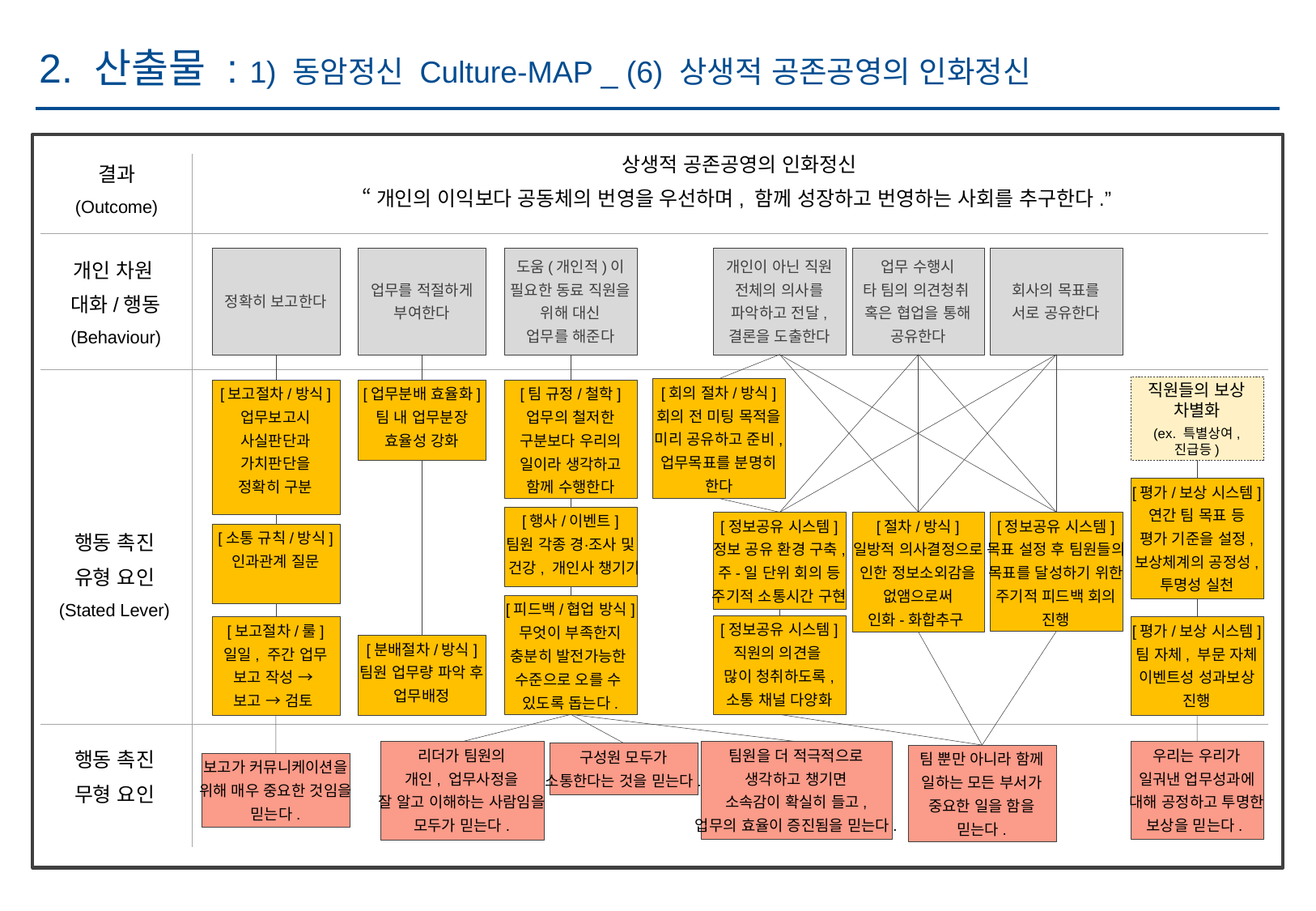

2. 산출물 : 1) 동암정신 Culture-MAP _ (6) 상생적 공존공영의 인화정신
상생적 공존공영의 인화정신
“개인의 이익보다 공동체의 번영을 우선하며, 함께 성장하고 번영하는 사회를 추구한다.”
결과
(Outcome)
정확히 보고한다
업무를 적절하게
부여한다
도움(개인적)이
필요한 동료 직원을
위해 대신
업무를 해준다
개인이 아닌 직원
전체의 의사를
파악하고 전달,
결론을 도출한다
업무 수행시
타 팀의 의견청취
혹은 협업을 통해
공유한다
회사의 목표를
서로 공유한다
개인 차원
대화/행동
(Behaviour)
직원들의 보상 차별화
(ex. 특별상여, 진급등)
[회의 절차/방식]
회의 전 미팅 목적을
미리 공유하고 준비,
업무목표를 분명히
한다
[보고절차/방식]
업무보고시
사실판단과
가치판단을
정확히 구분
[업무분배 효율화]
팀 내 업무분장
효율성 강화
[팀 규정/철학]
업무의 철저한
구분보다 우리의
일이라 생각하고
함께 수행한다
[평가/보상 시스템]
연간 팀 목표 등
평가 기준을 설정,
보상체계의 공정성,
투명성 실천
[행사/이벤트]
팀원 각종 경∙조사 및
 건강, 개인사 챙기기
[정보공유 시스템]
정보 공유 환경 구축,
주-일 단위 회의 등
주기적 소통시간 구현
[절차/방식]
일방적 의사결정으로
인한 정보소외감을
없앰으로써
인화-화합추구
[정보공유 시스템]
목표 설정 후 팀원들의
목표를 달성하기 위한
주기적 피드백 회의
진행
[소통 규칙/방식]
인과관계 질문
행동 촉진
유형 요인
(Stated Lever)
[피드백/협업 방식]
무엇이 부족한지
충분히 발전가능한
수준으로 오를 수
있도록 돕는다.
[정보공유 시스템]
직원의 의견을
많이 청취하도록,
소통 채널 다양화
[보고절차/룰]
일일, 주간 업무
보고 작성 →
보고 → 검토
[평가/보상 시스템]
팀 자체, 부문 자체
이벤트성 성과보상
진행
[분배절차/방식]
팀원 업무량 파악 후
업무배정
팀원을 더 적극적으로
생각하고 챙기면
소속감이 확실히 들고,
업무의 효율이 증진됨을 믿는다.
리더가 팀원의
개인, 업무사정을
잘 알고 이해하는 사람임을
모두가 믿는다.
우리는 우리가
일궈낸 업무성과에
대해 공정하고 투명한
보상을 믿는다.
구성원 모두가
소통한다는 것을 믿는다.
팀 뿐만 아니라 함께
일하는 모든 부서가
중요한 일을 함을
믿는다.
보고가 커뮤니케이션을
위해 매우 중요한 것임을
믿는다.
행동 촉진
무형 요인
(Unstated Lever)